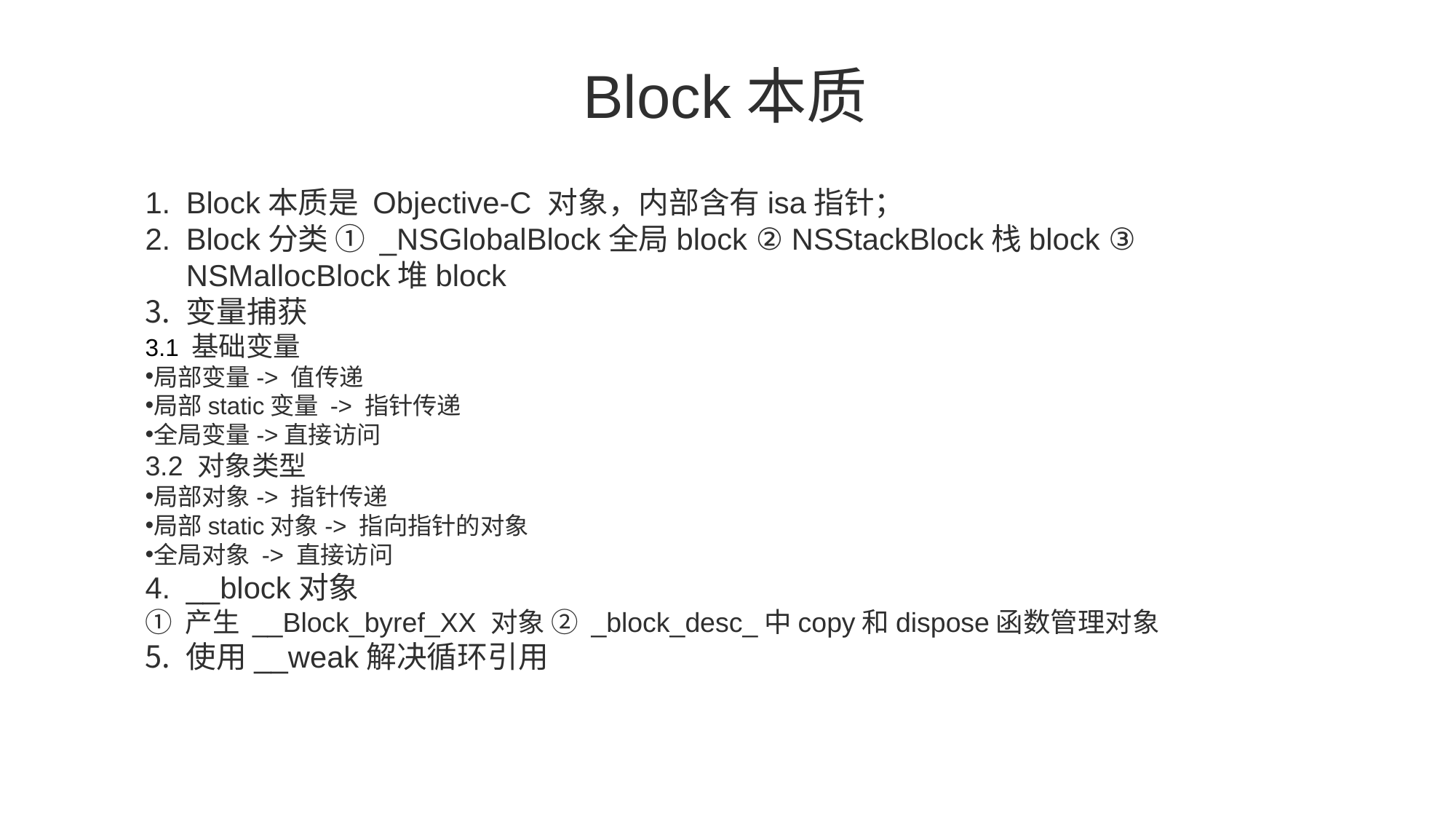

# Block本质
Block本质是 Objective-C 对象，内部含有isa指针；
Block分类 ① _NSGlobalBlock全局block ② NSStackBlock栈block ③ NSMallocBlock堆block
变量捕获
3.1 基础变量
局部变量-> 值传递
局部static变量 -> 指针传递
全局变量->直接访问
3.2 对象类型
局部对象-> 指针传递
局部static对象-> 指向指针的对象
全局对象 -> 直接访问
__block对象
① 产生 __Block_byref_XX 对象 ② _block_desc_中copy和dispose函数管理对象
使用__weak解决循环引用